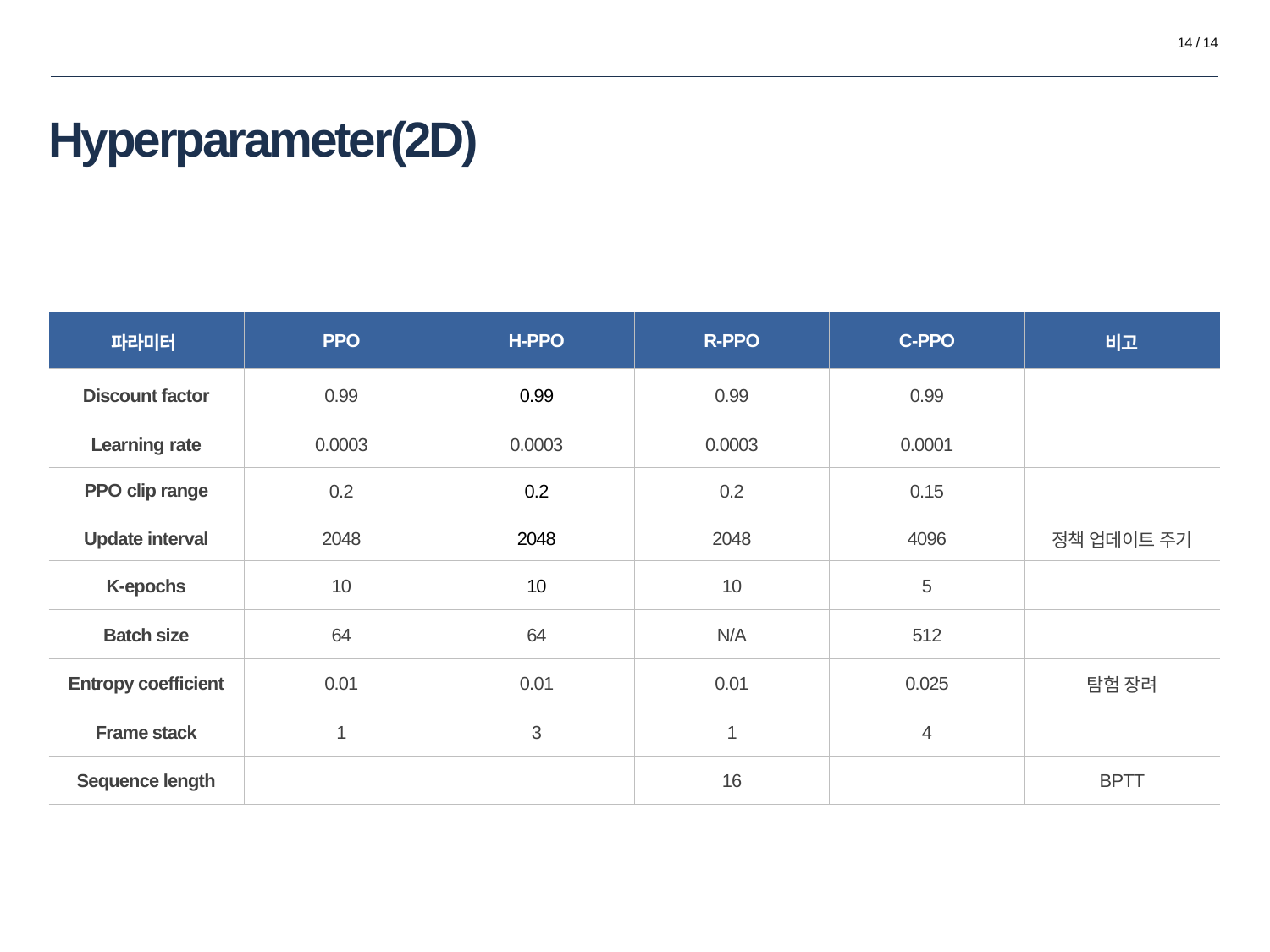

14 / 14
# Hyperparameter(2D)
| 파라미터 | PPO | H-PPO | R-PPO | C-PPO | 비고 |
| --- | --- | --- | --- | --- | --- |
| Discount factor | 0.99 | 0.99 | 0.99 | 0.99 |  |
| Learning rate | 0.0003 | 0.0003 | 0.0003 | 0.0001 |  |
| PPO clip range | 0.2 | 0.2 | 0.2 | 0.15 |  |
| Update interval | 2048 | 2048 | 2048 | 4096 | 정책 업데이트 주기 |
| K-epochs | 10 | 10 | 10 | 5 |  |
| Batch size | 64 | 64 | N/A | 512 |  |
| Entropy coefficient | 0.01 | 0.01 | 0.01 | 0.025 | 탐험 장려 |
| Frame stack | 1 | 3 | 1 | 4 |  |
| Sequence length |  |  | 16 |  | BPTT |